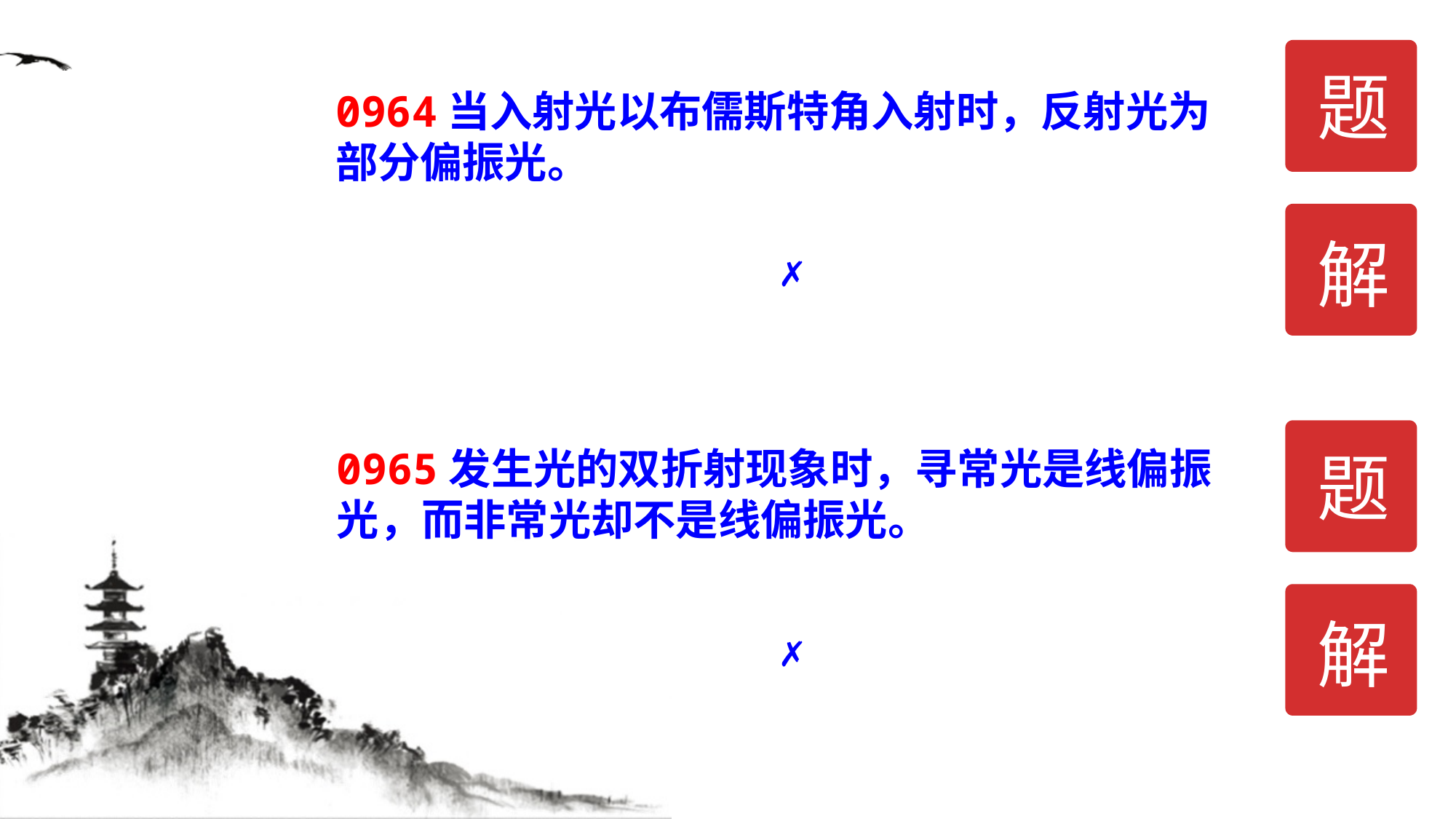

题
0964当入射光以布儒斯特角入射时，反射光为部分偏振光。

解
✗

题
0965发生光的双折射现象时，寻常光是线偏振光，而非常光却不是线偏振光。

解
✗